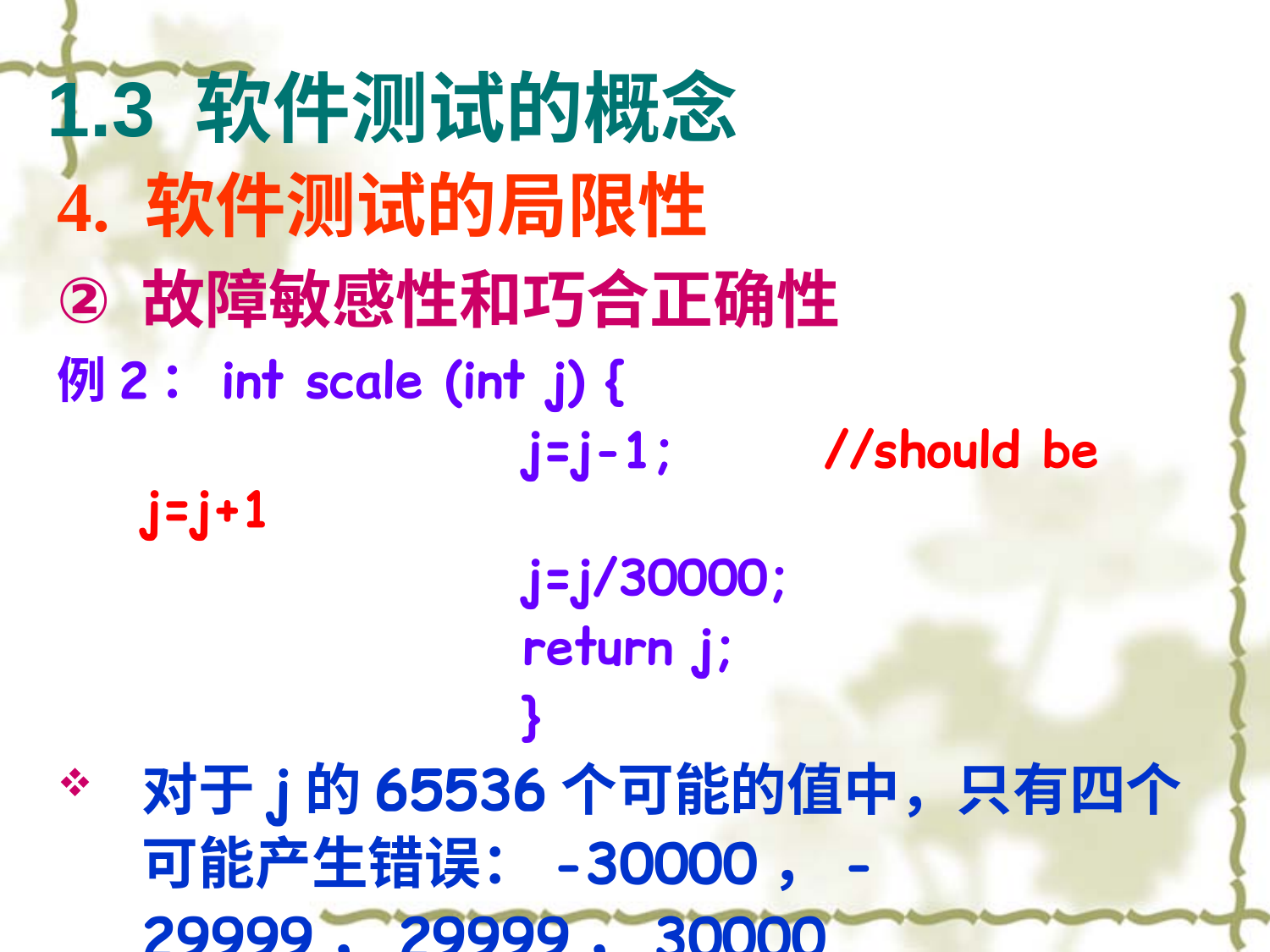

# 1.3 软件测试的概念
4. 软件测试的局限性
故障敏感性和巧合正确性
例2：int scale (int j) {
				j=j-1;       //should be j=j+1
				j=j/30000;
				return j;
				}
对于j的65536个可能的值中，只有四个可能产生错误：-30000，-29999，29999，30000